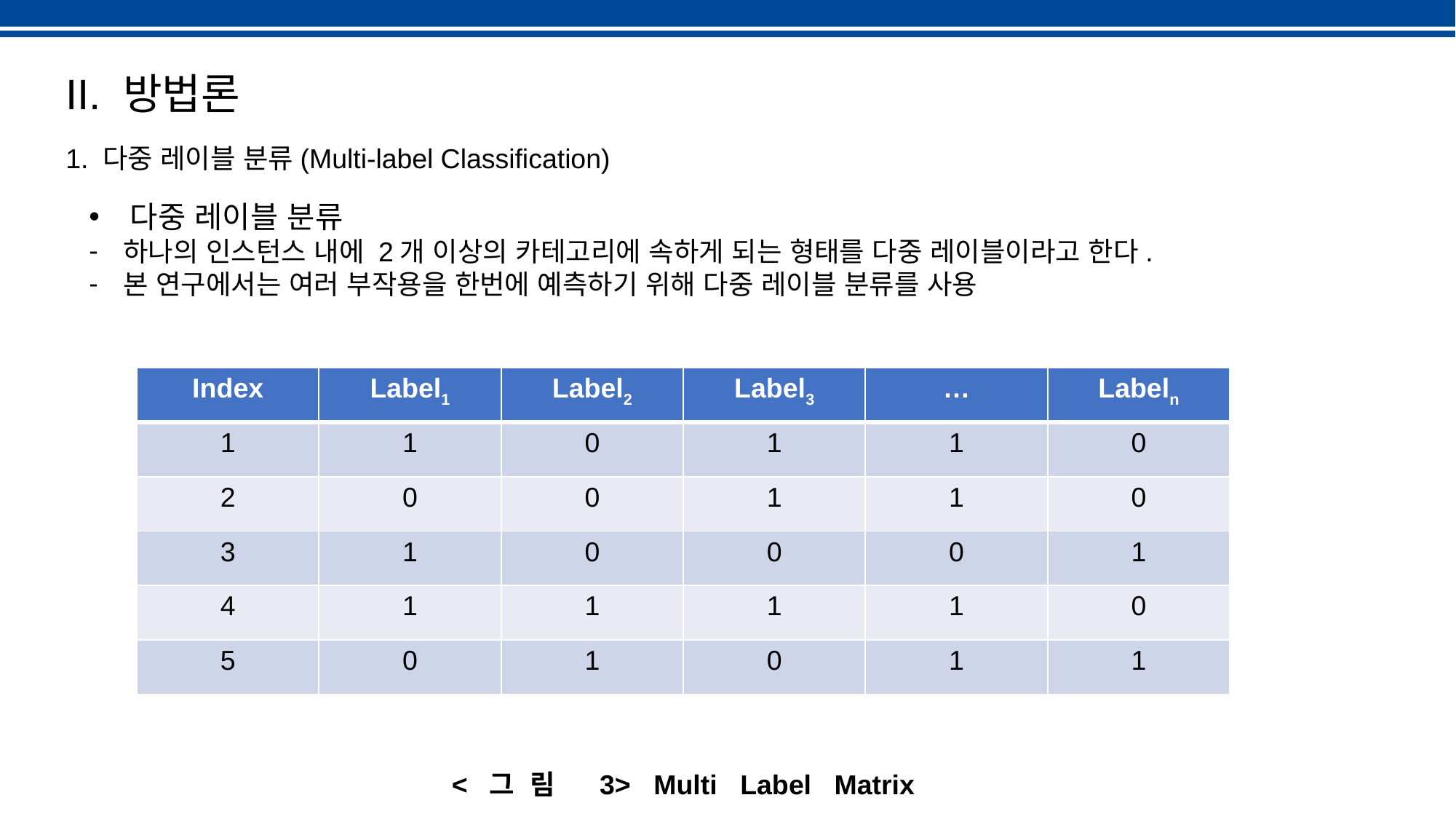

II. 방법론
1. 다중 레이블 분류(Multi-label Classification)

다중 레이블 분류
하나의 인스턴스 내에 2개 이상의 카테고리에 속하게 되는 형태를 다중 레이블이라고 한다.
본 연구에서는 여러 부작용을 한번에 예측하기 위해 다중 레이블 분류를 사용

| Index | Label1 | Label2 | Label3 | … | Labeln |
| --- | --- | --- | --- | --- | --- |
| 1 | 1 | 0 | 1 | 1 | 0 |
| 2 | 0 | 0 | 1 | 1 | 0 |
| 3 | 1 | 0 | 0 | 0 | 1 |
| 4 | 1 | 1 | 1 | 1 | 0 |
| 5 | 0 | 1 | 0 | 1 | 1 |

<그림 3> Multi Label Matrix Example